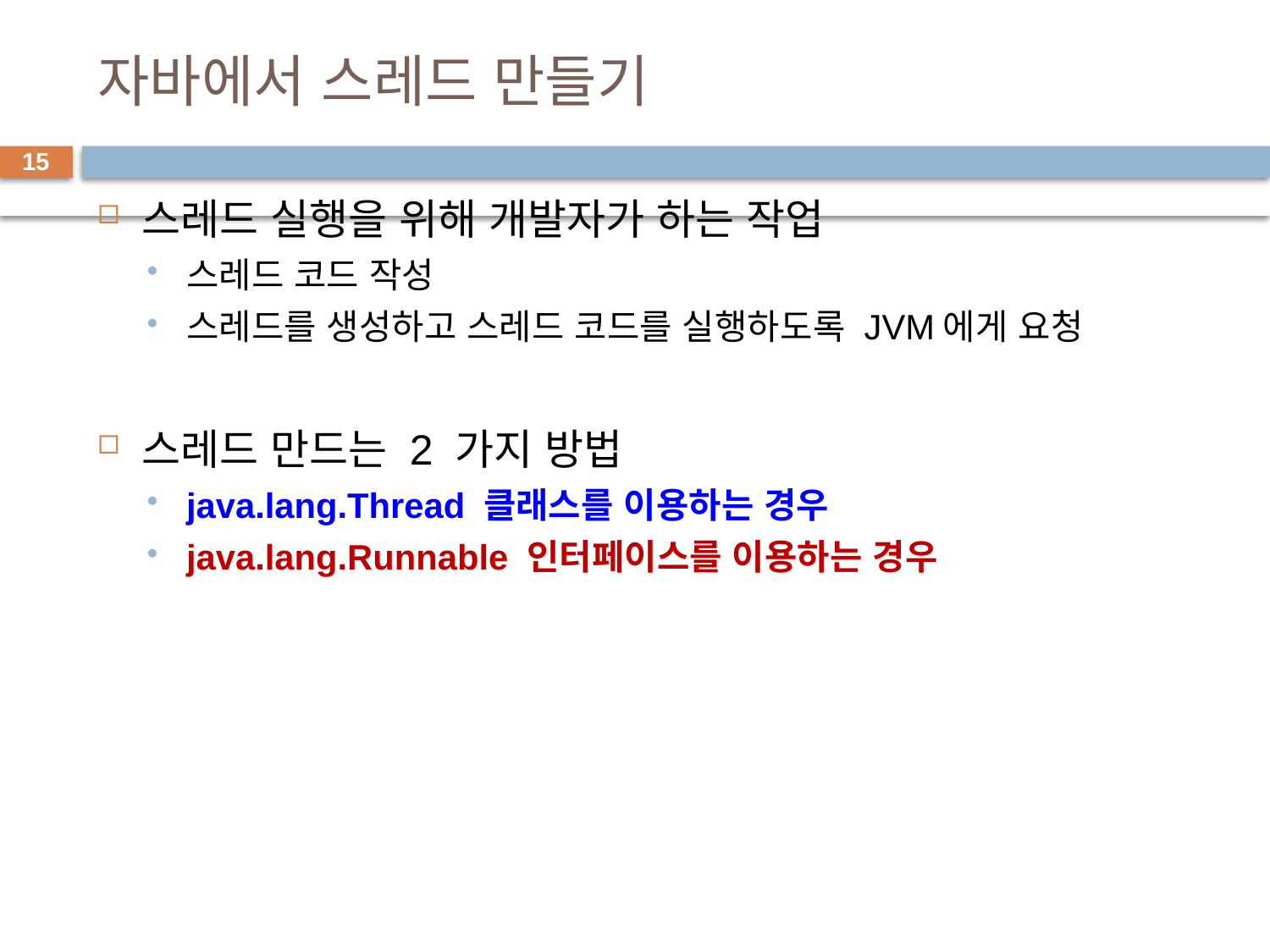

# 자바에서 스레드 만들기
15
스레드 실행을 위해 개발자가 하는 작업
스레드 코드 작성
스레드를 생성하고 스레드 코드를 실행하도록 JVM에게 요청

스레드 만드는 2 가지 방법
java.lang.Thread 클래스를 이용하는 경우
java.lang.Runnable 인터페이스를 이용하는 경우